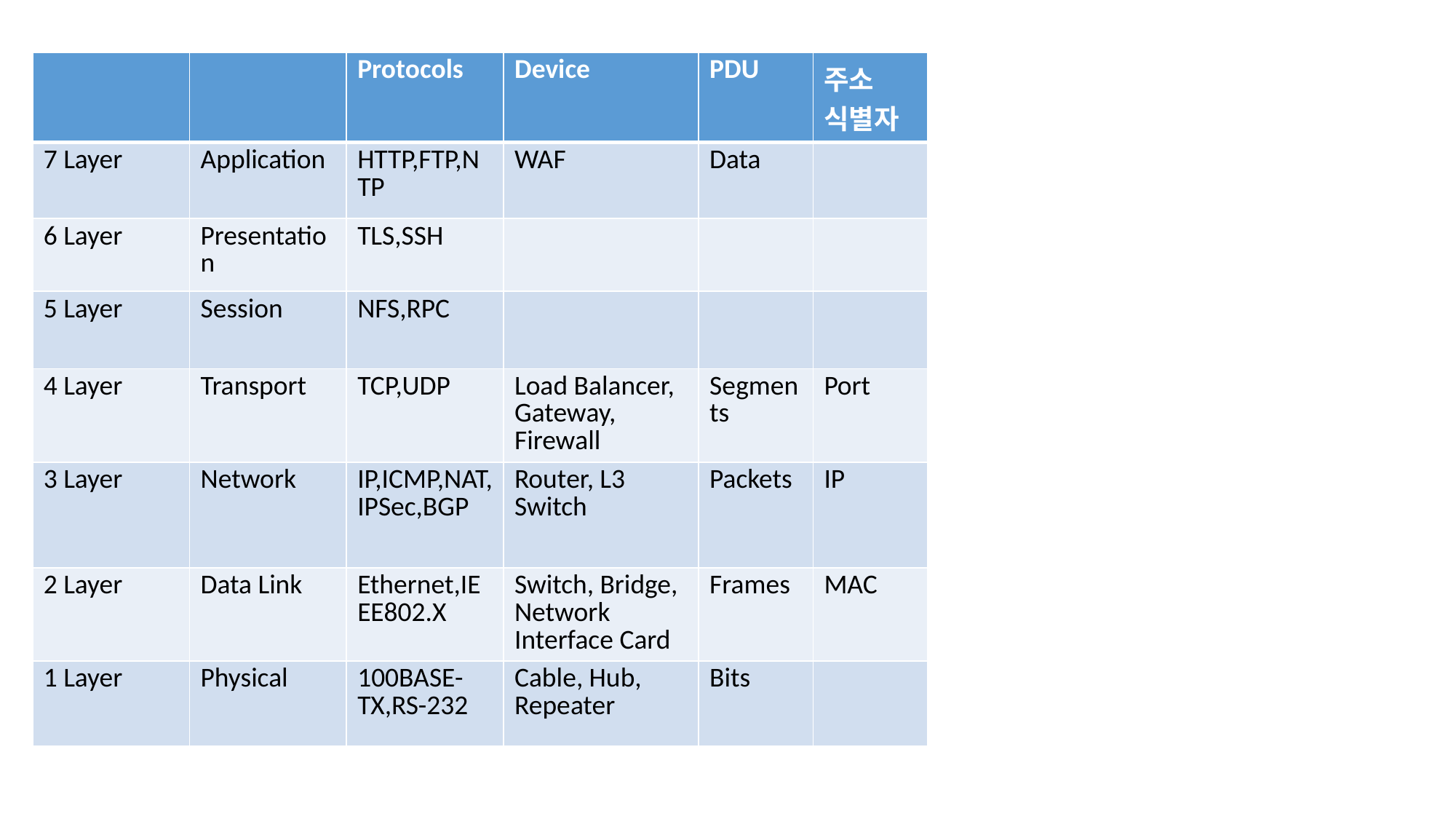

|  |  | Protocols | Device | PDU | 주소 식별자 |
| --- | --- | --- | --- | --- | --- |
| 7 Layer | Application | HTTP,FTP,NTP | WAF | Data |  |
| 6 Layer | Presentation | TLS,SSH |  |  |  |
| 5 Layer | Session | NFS,RPC |  |  |  |
| 4 Layer | Transport | TCP,UDP | Load Balancer, Gateway, Firewall | Segments | Port |
| 3 Layer | Network | IP,ICMP,NAT,IPSec,BGP | Router, L3 Switch | Packets | IP |
| 2 Layer | Data Link | Ethernet,IEEE802.X | Switch, Bridge, Network Interface Card | Frames | MAC |
| 1 Layer | Physical | 100BASE-TX,RS-232 | Cable, Hub, Repeater | Bits |  |